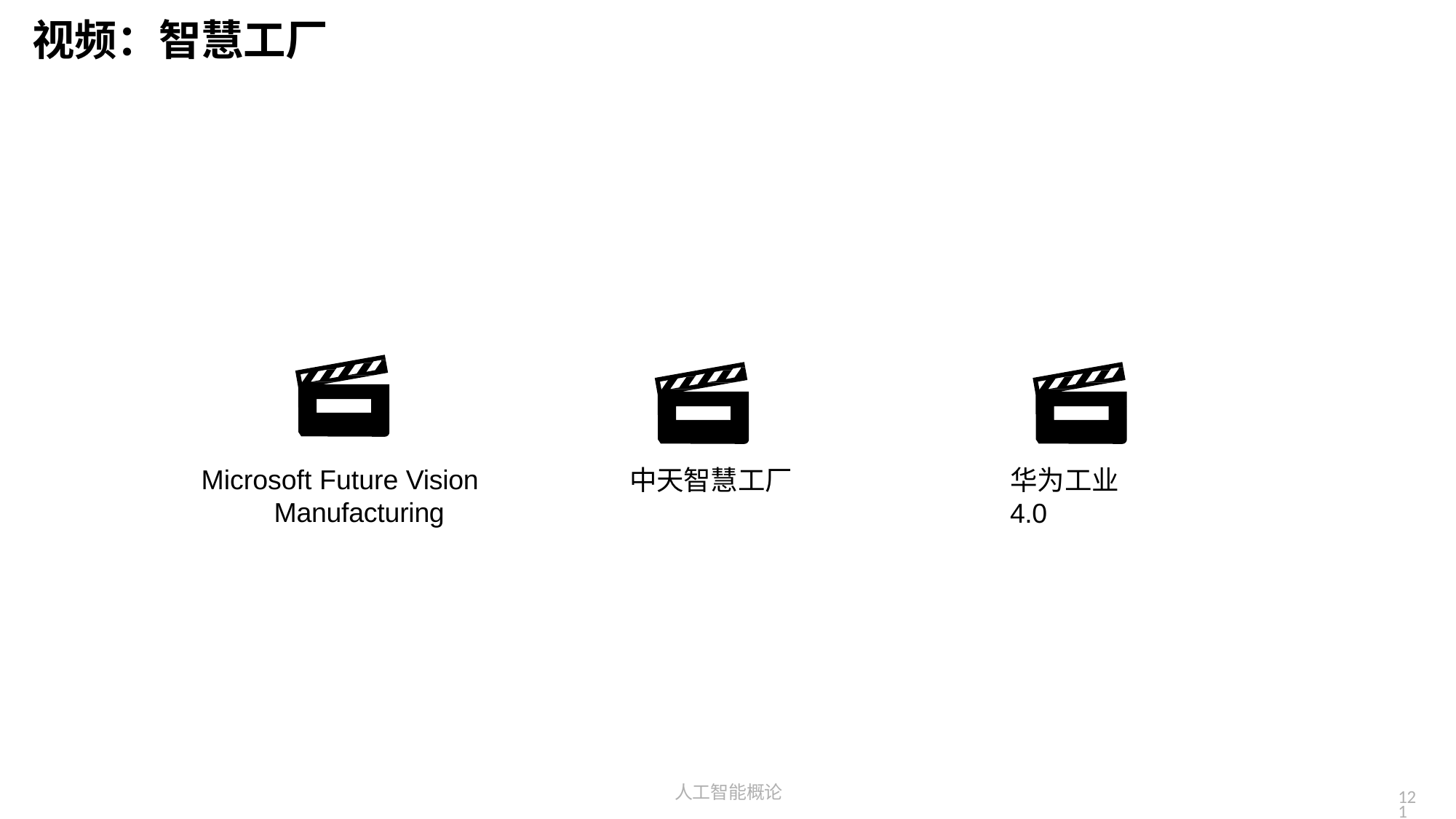

# 视频：智慧工厂

Microsoft Future Vision  Manufacturing
中天智慧工厂
华为工业4.0
人工智能概论
121